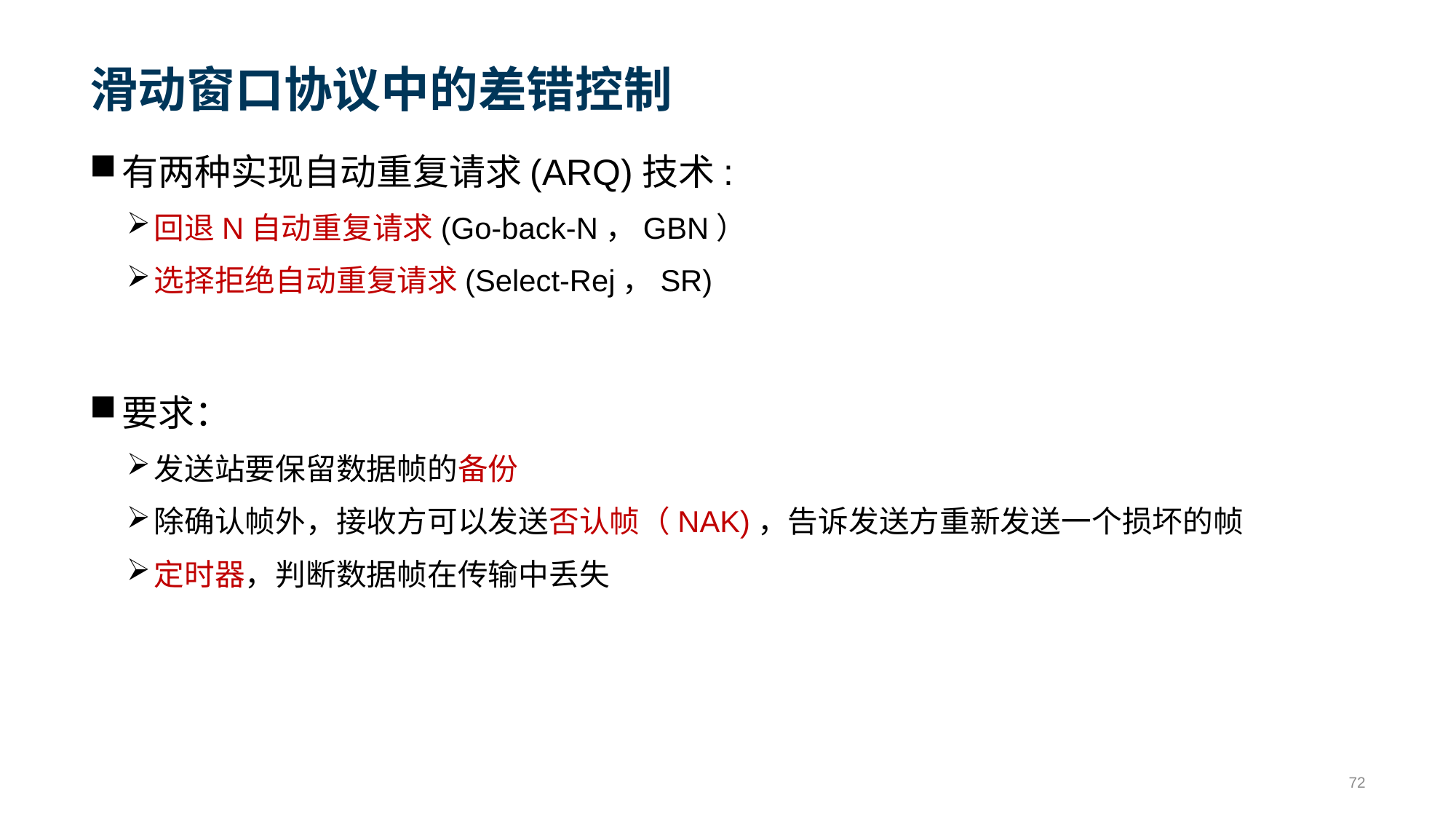

# 滑动窗口协议中的差错控制
有两种实现自动重复请求(ARQ)技术:
回退N自动重复请求(Go-back-N，GBN）
选择拒绝自动重复请求(Select-Rej，SR)

要求：
发送站要保留数据帧的备份
除确认帧外，接收方可以发送否认帧（NAK)，告诉发送方重新发送一个损坏的帧
定时器，判断数据帧在传输中丢失

72